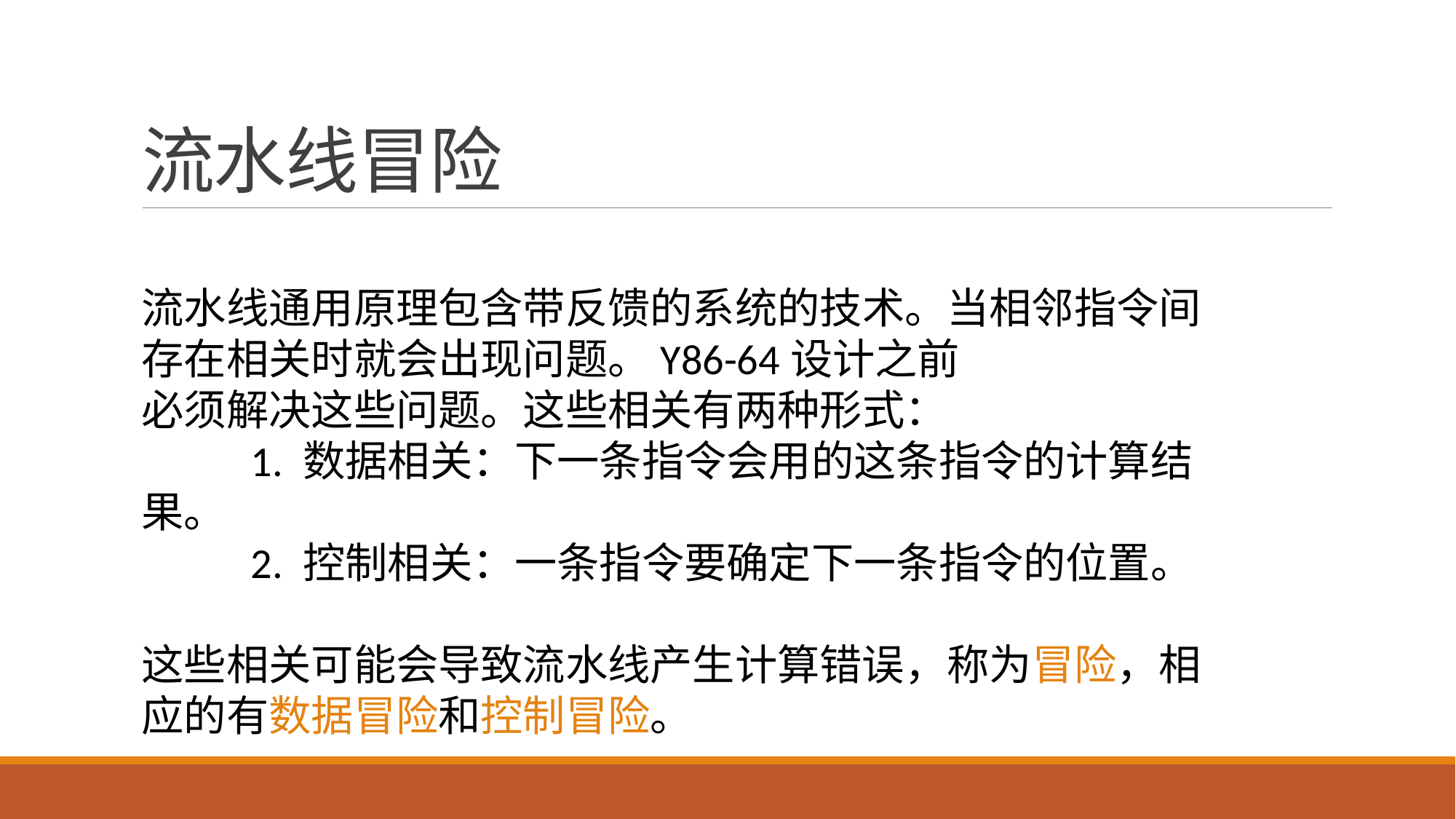

# 流水线冒险
流水线通用原理包含带反馈的系统的技术。当相邻指令间存在相关时就会出现问题。Y86-64设计之前
必须解决这些问题。这些相关有两种形式：
	1. 数据相关：下一条指令会用的这条指令的计算结果。
	2. 控制相关：一条指令要确定下一条指令的位置。

这些相关可能会导致流水线产生计算错误，称为冒险，相应的有数据冒险和控制冒险。